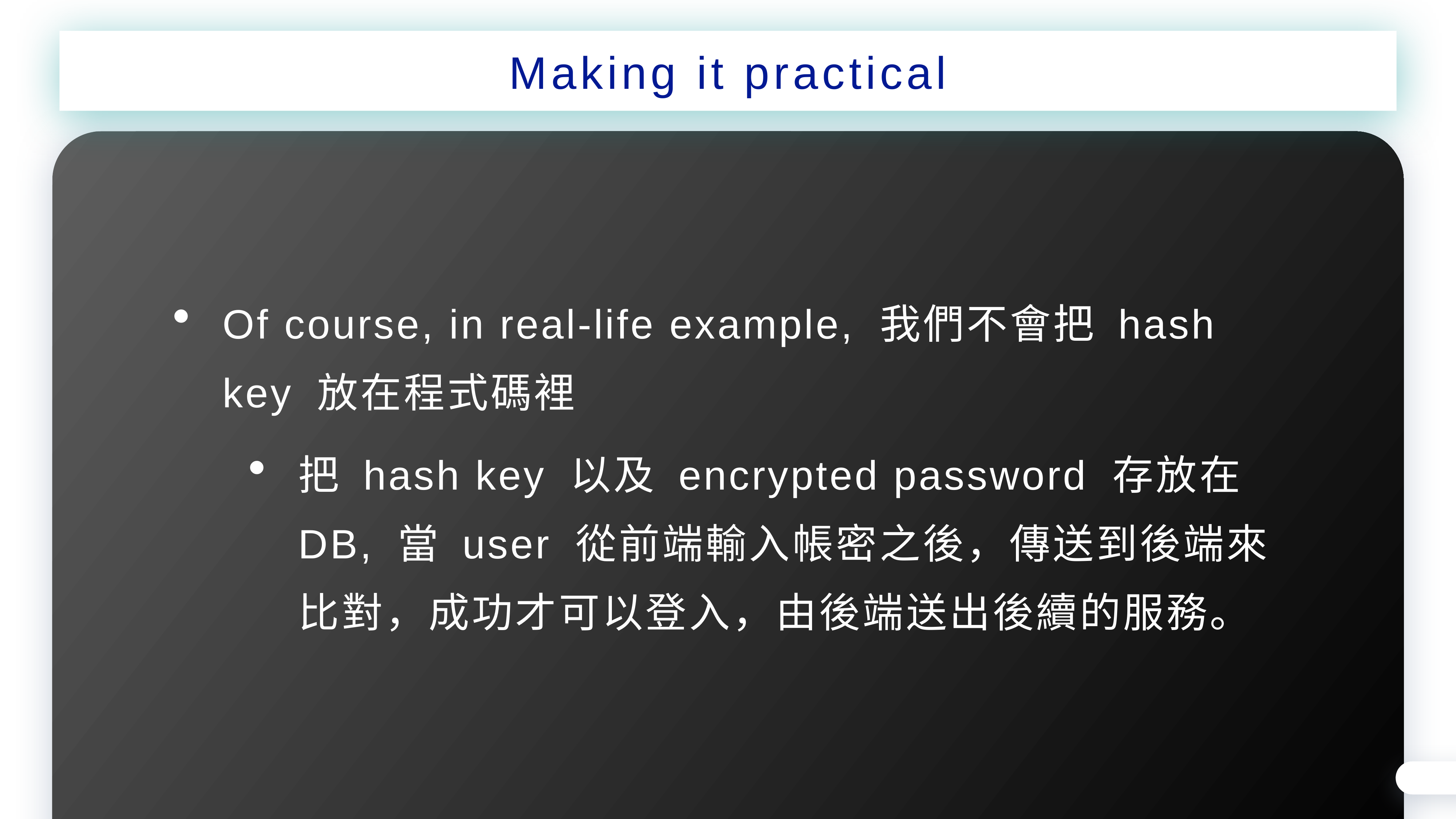

Making it practical
Of course, in real-life example, 我們不會把 hash key 放在程式碼裡
把 hash key 以及 encrypted password 存放在 DB, 當 user 從前端輸入帳密之後，傳送到後端來比對，成功才可以登入，由後端送出後續的服務。
46